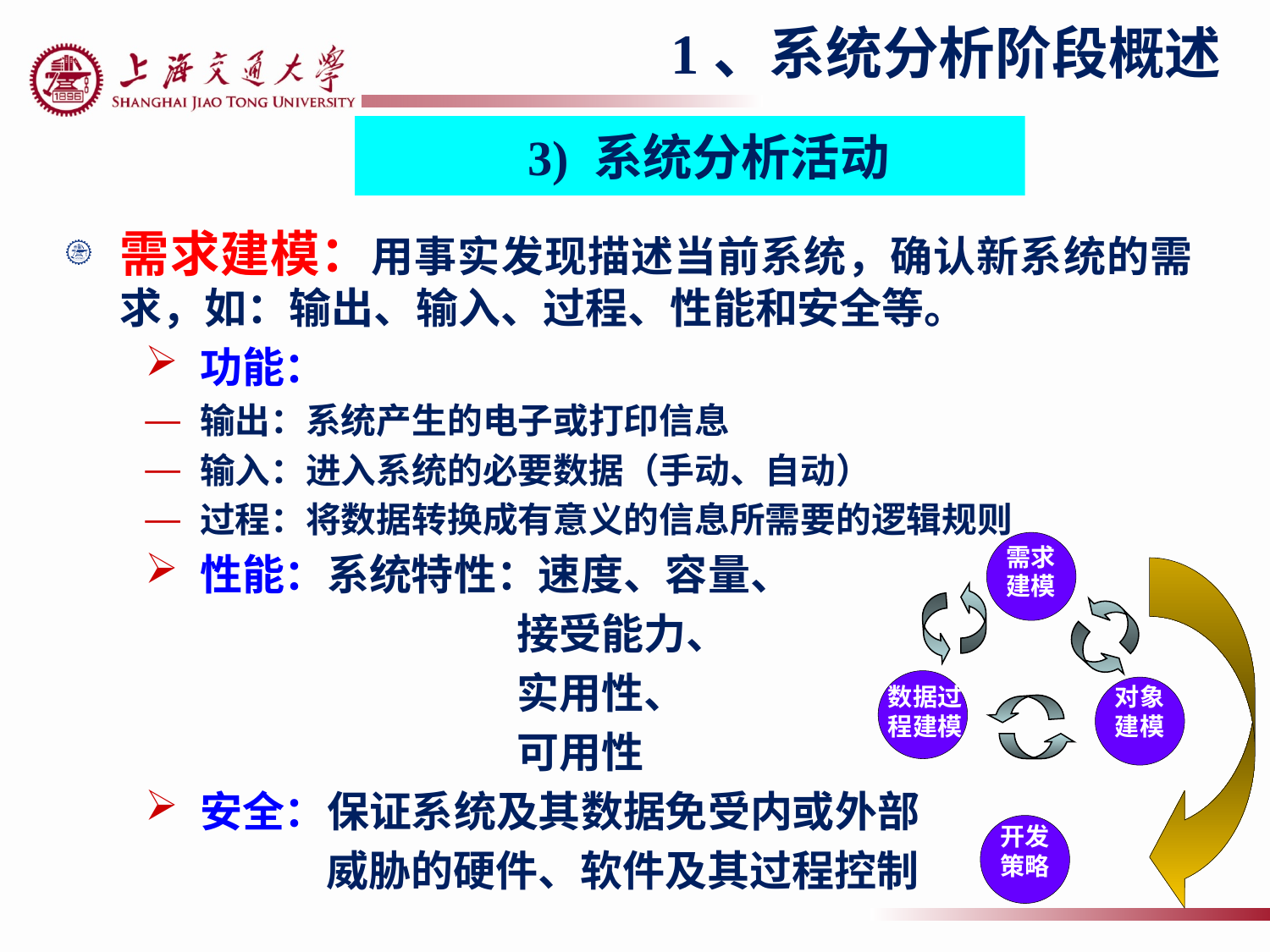

1、系统分析阶段概述
3) 系统分析活动
需求建模：用事实发现描述当前系统，确认新系统的需求，如：输出、输入、过程、性能和安全等。
功能：
输出：系统产生的电子或打印信息
输入：进入系统的必要数据（手动、自动）
过程：将数据转换成有意义的信息所需要的逻辑规则
性能：系统特性：速度、容量、
                                      接受能力、
                                      实用性、
                                      可用性
安全：保证系统及其数据免受内或外部
                  威胁的硬件、软件及其过程控制

需求
建模

数据过程建模
对象
建模

开发
策略